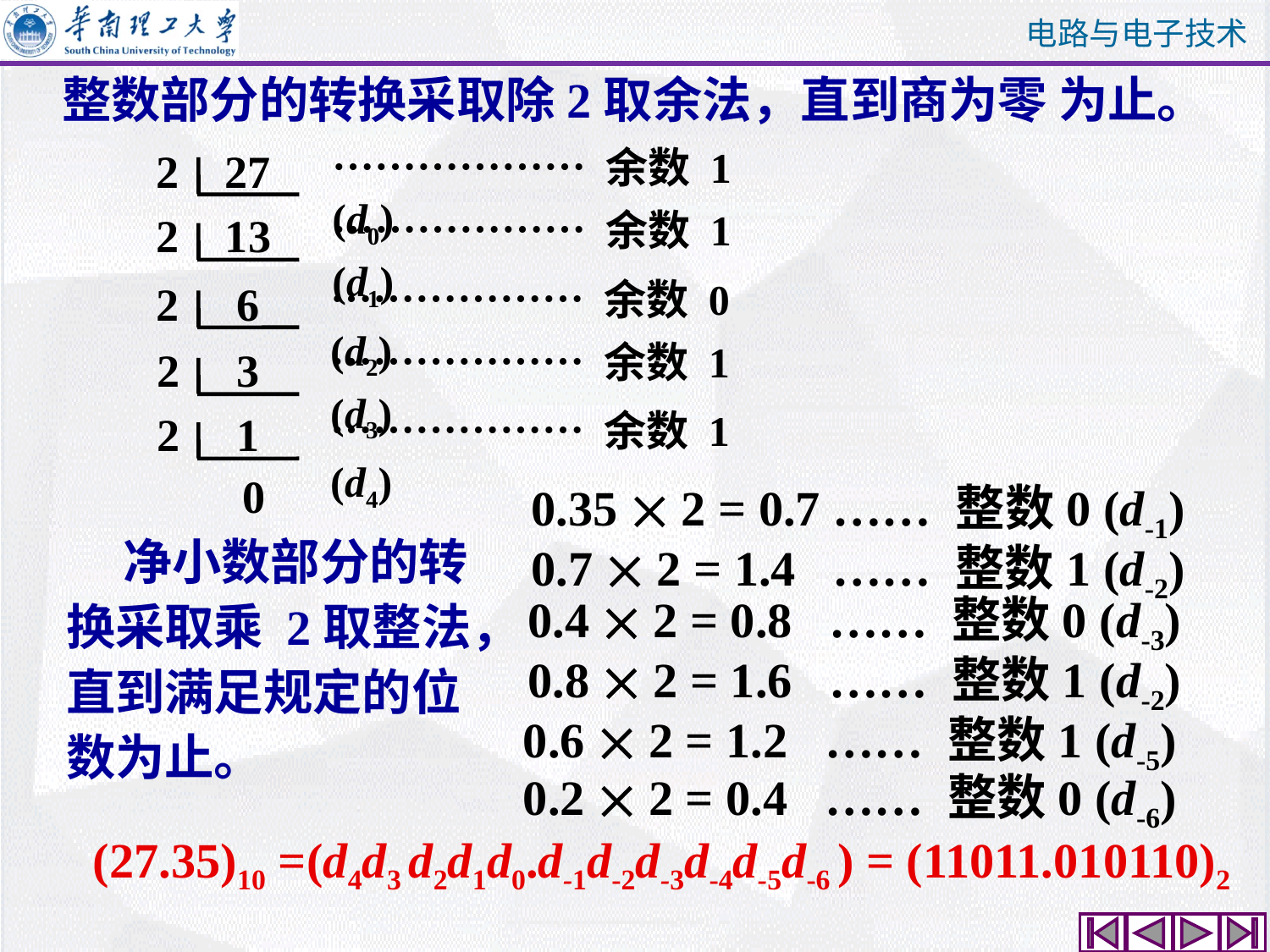

整数部分的转换采取除2取余法，直到商为零 为止。
2    27

2    13

2     6

2     3

2     1

0
……………… 余数 1 (d0)
……………… 余数 1 (d1)
……………… 余数 0 (d2)
……………… 余数 1 (d3)
……………… 余数 1 (d4)
0.35 × 2 = 0.7 …… 整数0 (d-1)
    净小数部分的转换采取乘 2取整法，直到满足规定的位数为止。
0.7 × 2 = 1.4   …… 整数1 (d-2)
0.4 × 2 = 0.8   …… 整数0 (d-3)
0.8 × 2 = 1.6   …… 整数1 (d-2)
0.6 × 2 = 1.2   …… 整数1 (d-5)
0.2 × 2 = 0.4   …… 整数0 (d-6)
(27.35)10 =(d4d3 d2d1d0.d-1d-2d-3d-4d-5d-6 ) = (11011.010110)2